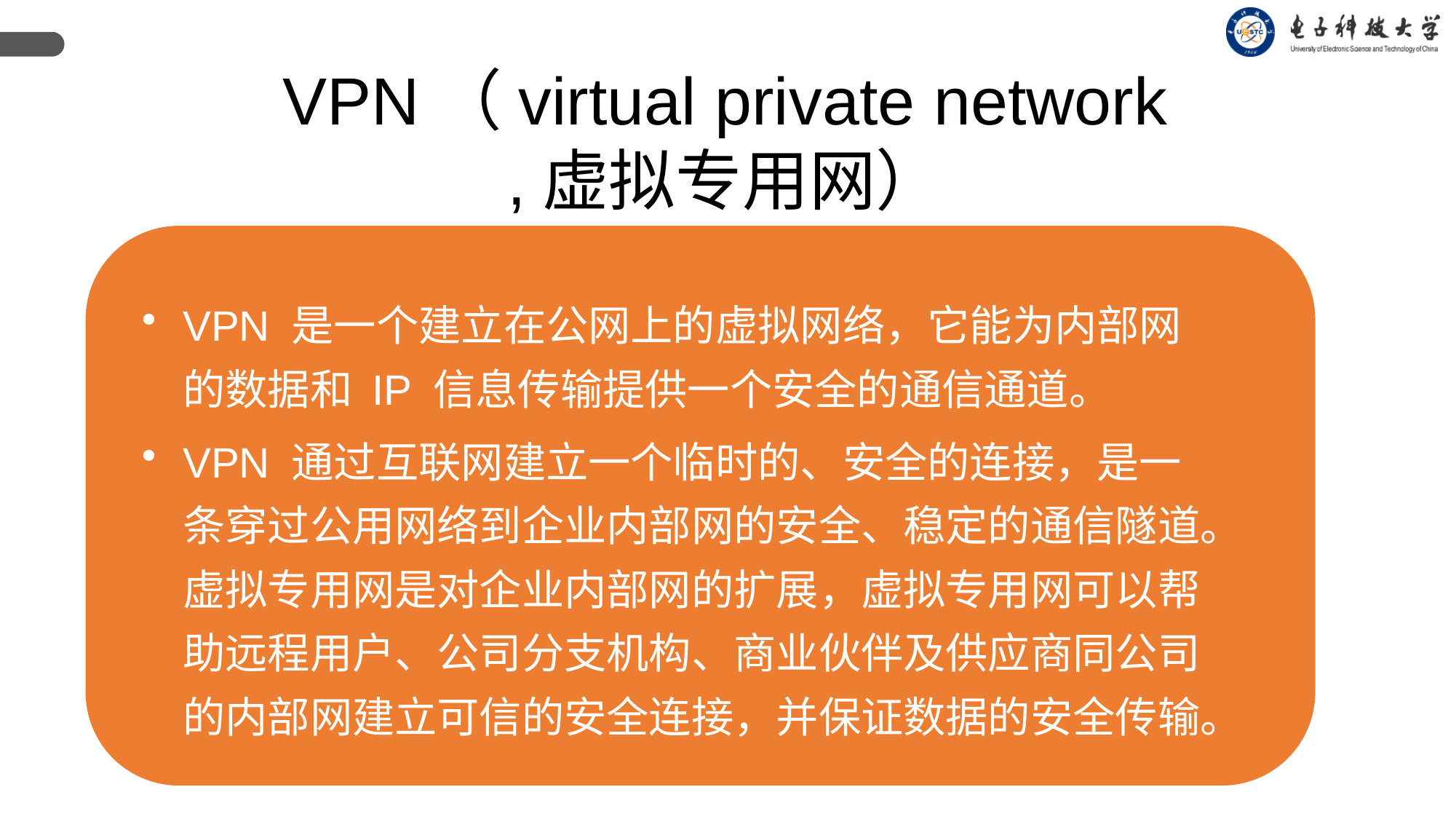

VPN（virtual private network
,虚拟专用网）

VPN 是一个建立在公网上的虚拟网络，它能为内部网的数据和 IP 信息传输提供一个安全的通信通道。
VPN 通过互联网建立一个临时的、安全的连接，是一条穿过公用网络到企业内部网的安全、稳定的通信隧道。虚拟专用网是对企业内部网的扩展，虚拟专用网可以帮助远程用户、公司分支机构、商业伙伴及供应商同公司的内部网建立可信的安全连接，并保证数据的安全传输。